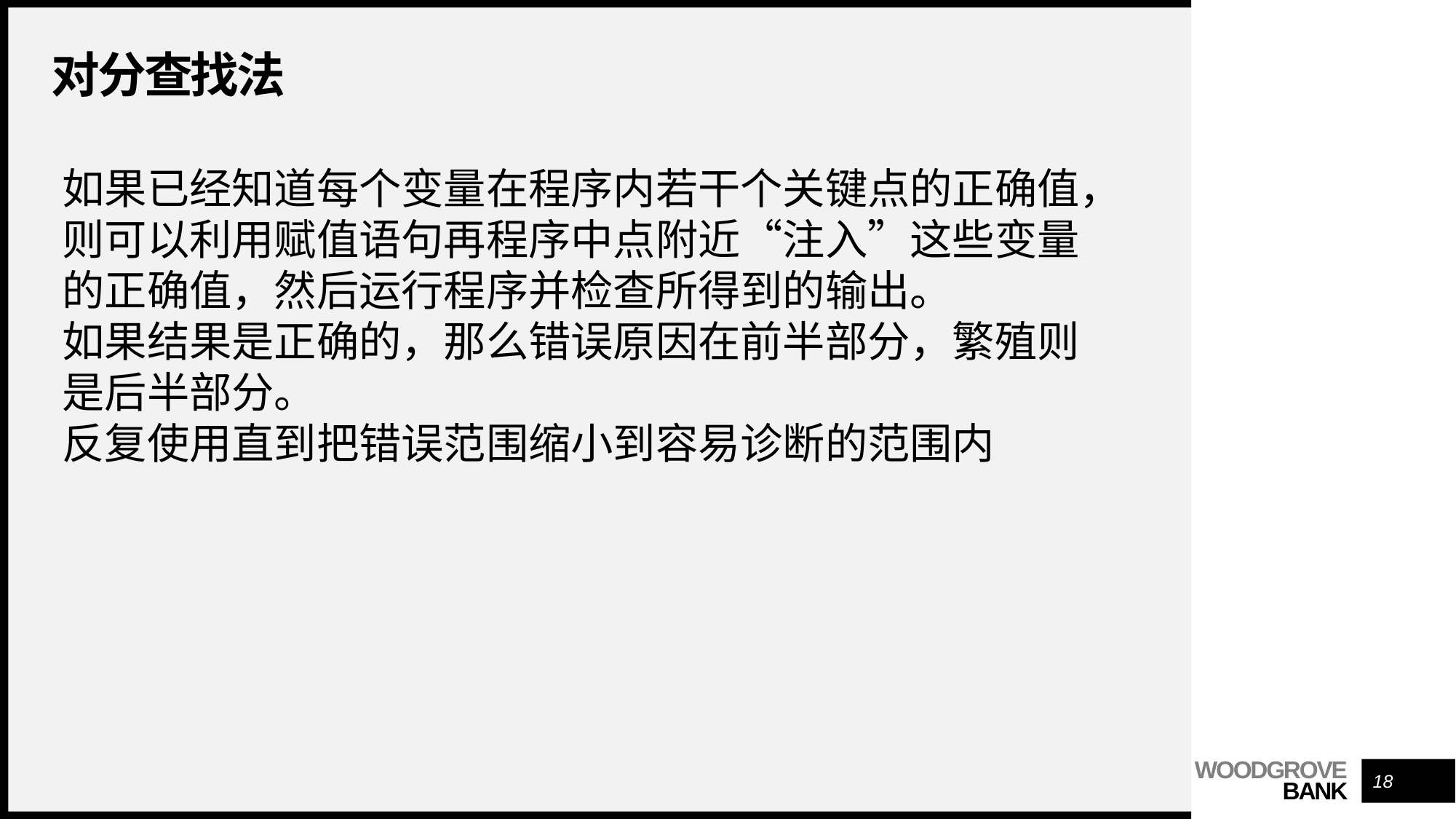

# 对分查找法
如果已经知道每个变量在程序内若干个关键点的正确值，则可以利用赋值语句再程序中点附近“注入”这些变量的正确值，然后运行程序并检查所得到的输出。
如果结果是正确的，那么错误原因在前半部分，繁殖则是后半部分。
反复使用直到把错误范围缩小到容易诊断的范围内
18